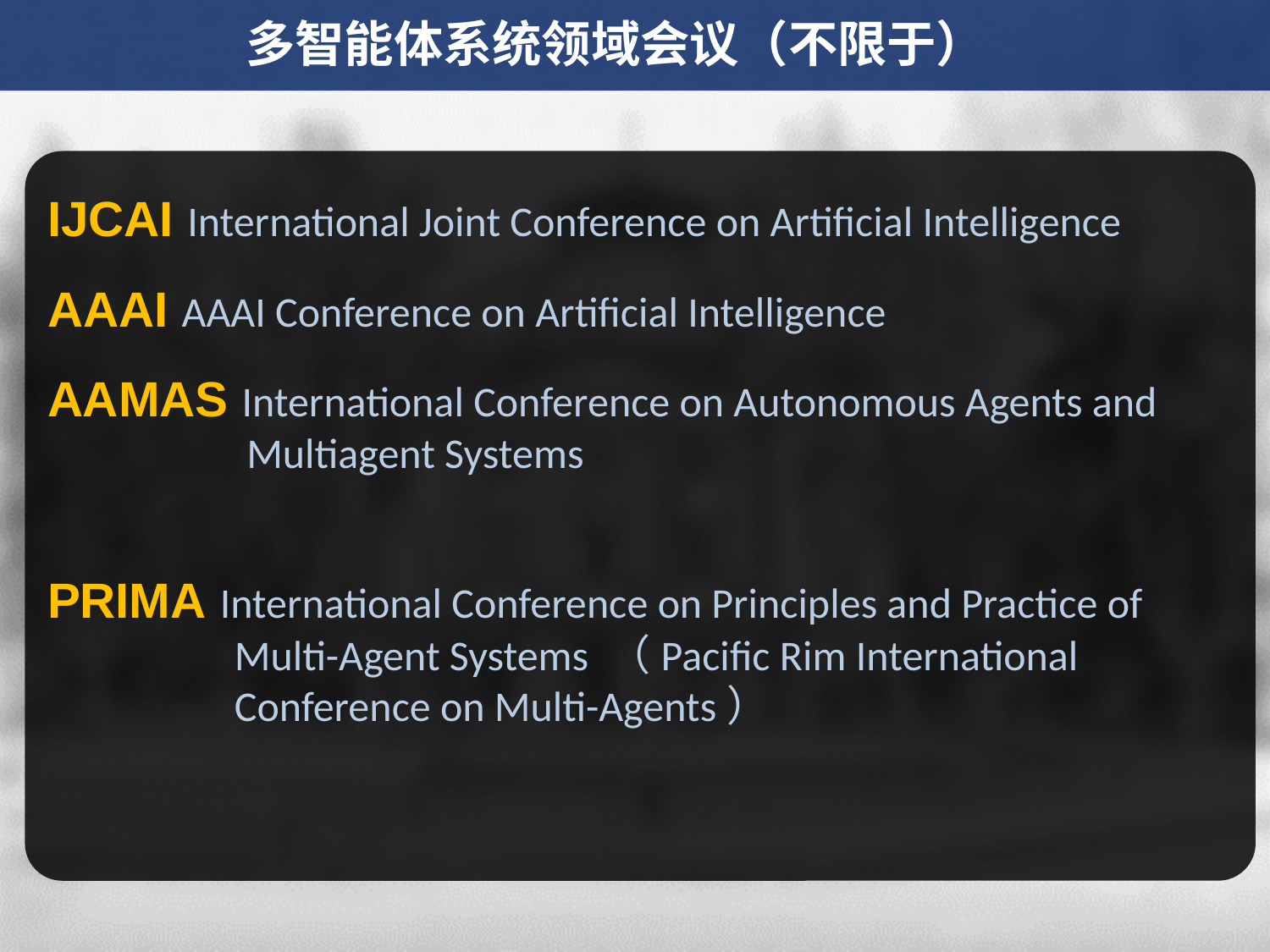

多智能体系统领域会议（不限于）

IJCAI International Joint Conference on Artificial Intelligence
AAAI AAAI Conference on Artificial Intelligence
AAMAS International Conference on Autonomous Agents and      Multiagent Systems
PRIMA International Conference on Principles and Practice of Multi-Agent Systems （Pacific Rim International Conference on Multi-Agents）